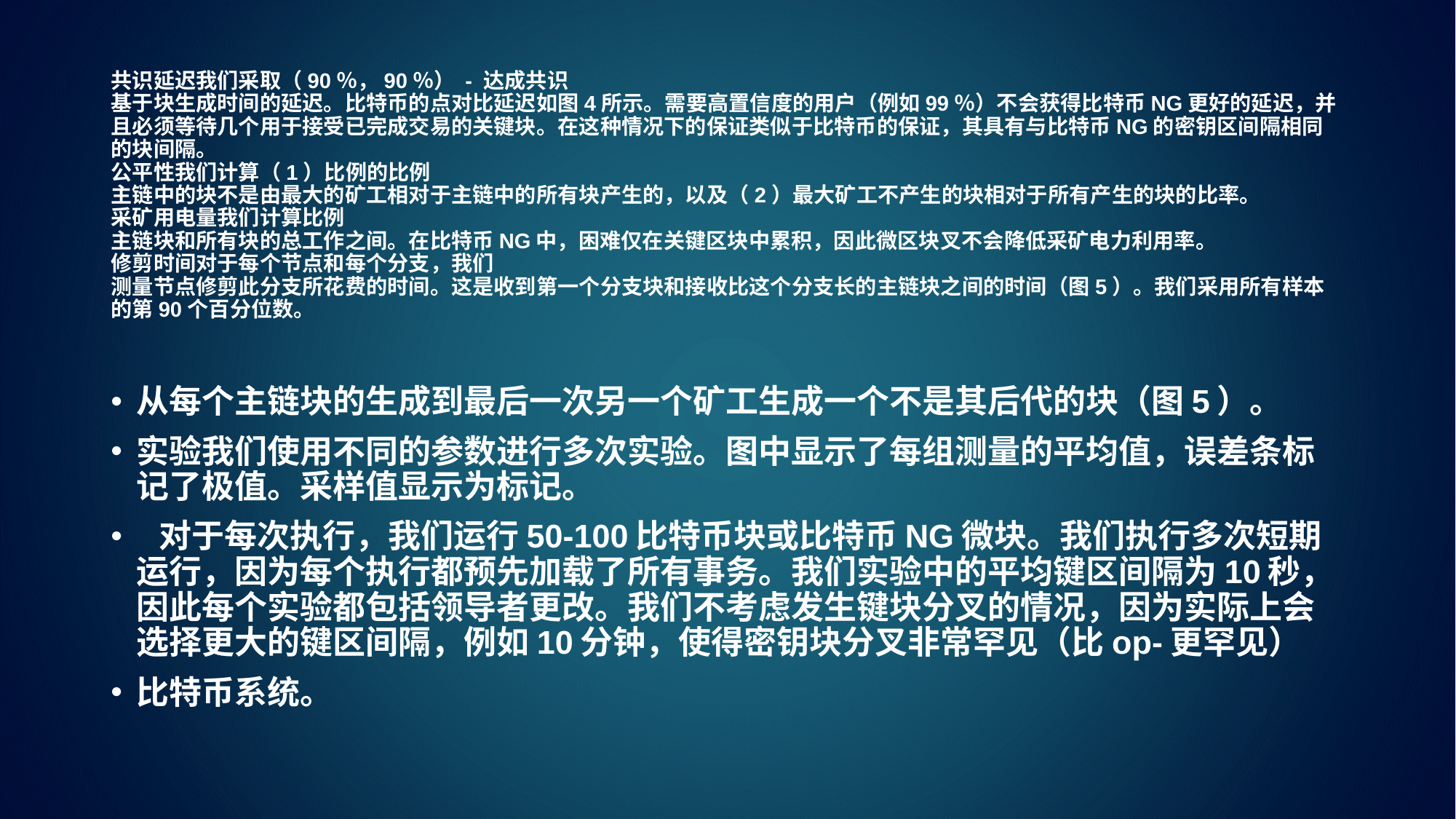

# 共识延迟我们采取（90％，90％） - 达成共识 基于块生成时间的延迟。比特币的点对比延迟如图4所示。需要高置信度的用户（例如99％）不会获得比特币NG更好的延迟，并且必须等待几个用于接受已完成交易的关键块。在这种情况下的保证类似于比特币的保证，其具有与比特币NG的密钥区间隔相同的块间隔。 公平性我们计算（1）比例的比例 主链中的块不是由最大的矿工相对于主链中的所有块产生的，以及（2）最大矿工不产生的块相对于所有产生的块的比率。 采矿用电量我们计算比例 主链块和所有块的总工作之间。在比特币NG中，困难仅在关键区块中累积，因此微区块叉不会降低采矿电力利用率。 修剪时间对于每个节点和每个分支，我们 测量节点修剪此分支所花费的时间。这是收到第一个分支块和接收比这个分支长的主链块之间的时间（图5）。我们采用所有样本的第90个百分位数。
从每个主链块的生成到最后一次另一个矿工生成一个不是其后代的块（图5）。
实验我们使用不同的参数进行多次实验。图中显示了每组测量的平均值，误差条标记了极值。采样值显示为标记。
  对于每次执行，我们运行50-100比特币块或比特币NG微块。我们执行多次短期运行，因为每个执行都预先加载了所有事务。我们实验中的平均键区间隔为10秒，因此每个实验都包括领导者更改。我们不考虑发生键块分叉的情况，因为实际上会选择更大的键区间隔，例如10分钟，使得密钥块分叉非常罕见（比op-更罕见）
比特币系统。